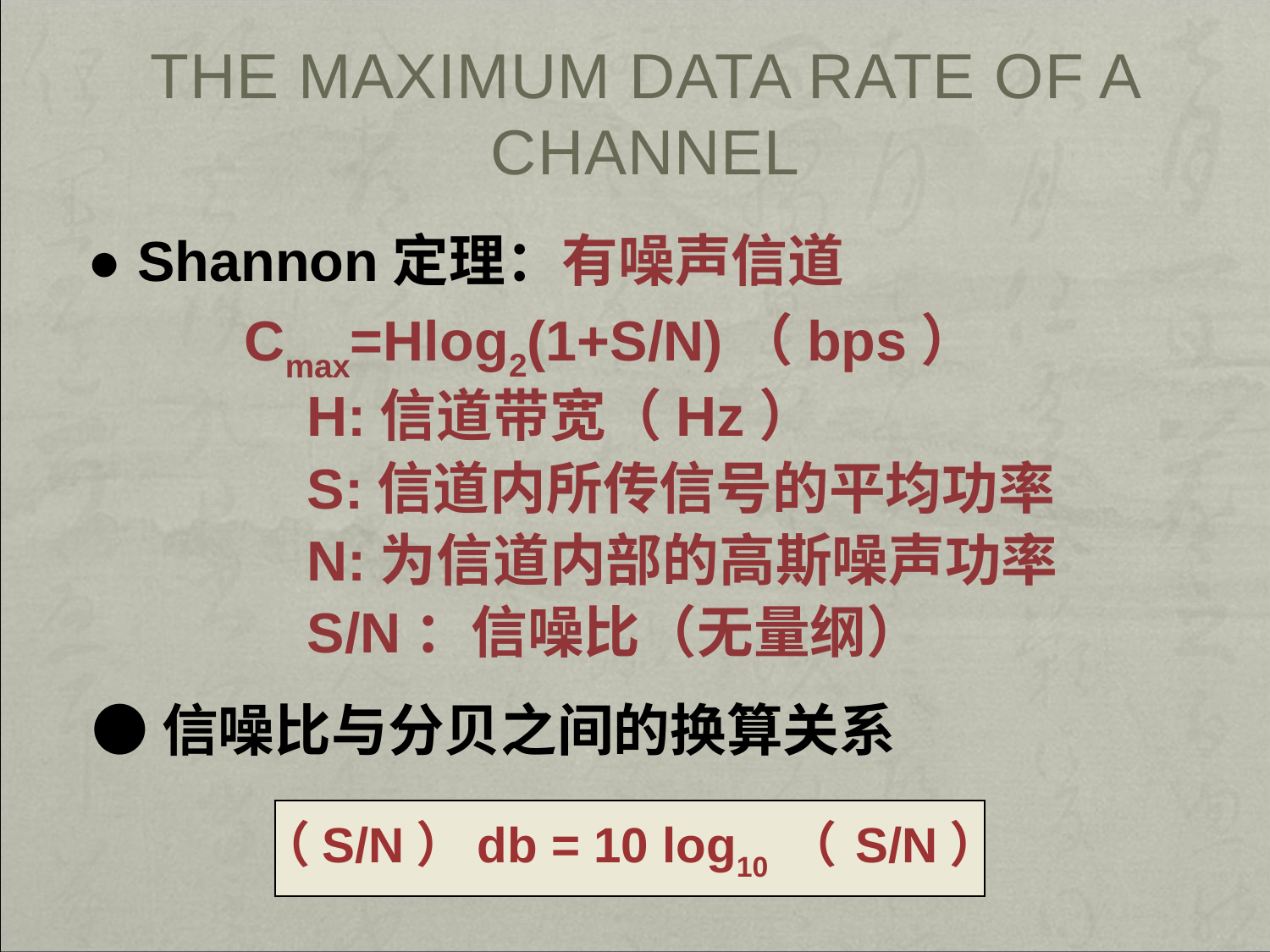

# The Maximum Data Rate of a Channel
● Shannon定理：有噪声信道
          Cmax=Hlog2(1+S/N)（bps）
              H:信道带宽（Hz）
              S:信道内所传信号的平均功率
              N:为信道内部的高斯噪声功率
              S/N：信噪比（无量纲）
●信噪比与分贝之间的换算关系
（S/N）db = 10 log10 （ S/N）